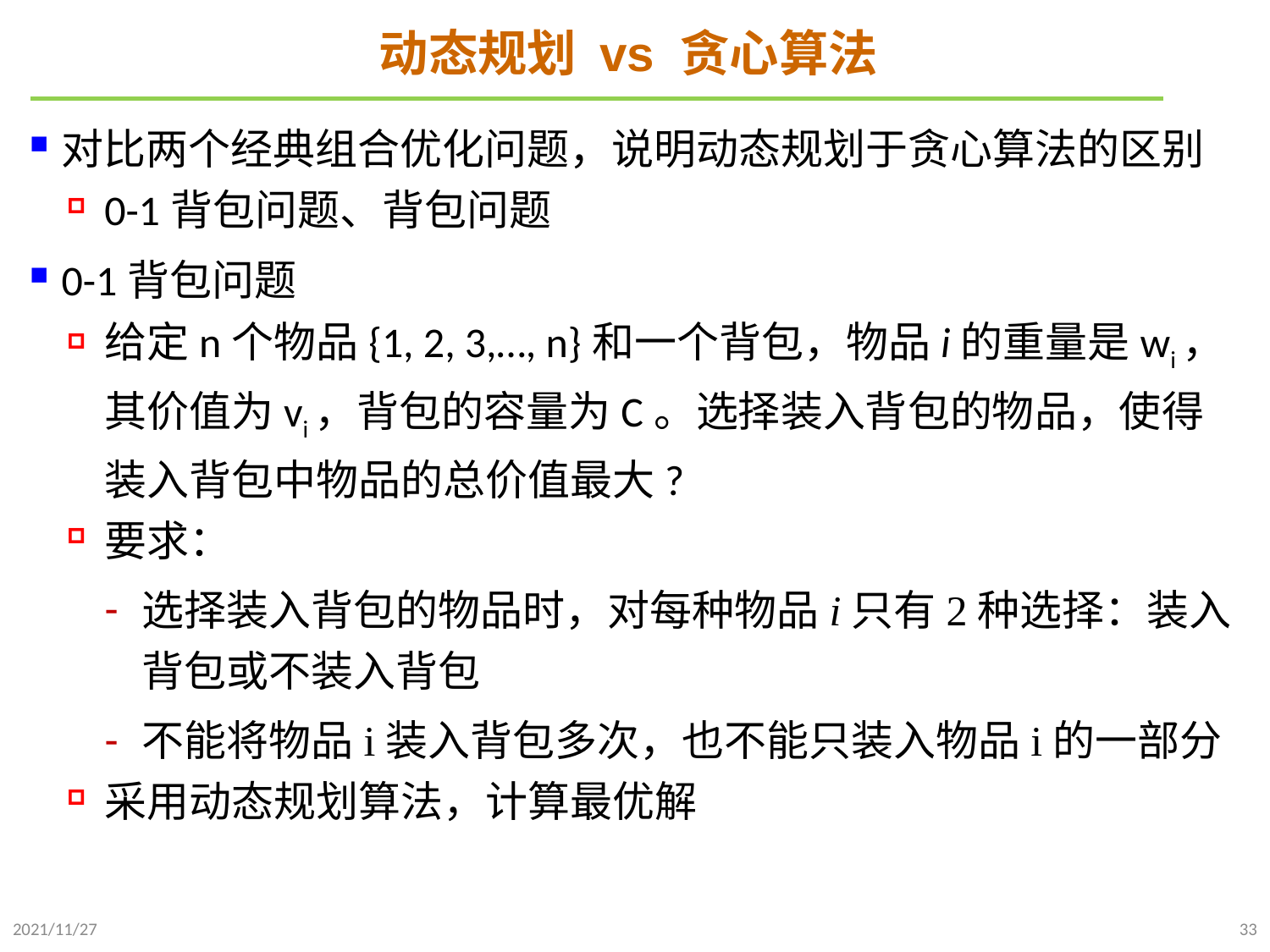

# 动态规划 vs 贪心算法
对比两个经典组合优化问题，说明动态规划于贪心算法的区别
0-1背包问题、背包问题
0-1背包问题
给定n个物品{1, 2, 3,…, n}和一个背包，物品i的重量是wi，其价值为vi，背包的容量为C。选择装入背包的物品，使得装入背包中物品的总价值最大?
要求：
选择装入背包的物品时，对每种物品i只有2种选择：装入背包或不装入背包
不能将物品i装入背包多次，也不能只装入物品i的一部分
采用动态规划算法，计算最优解

2021/11/27
33